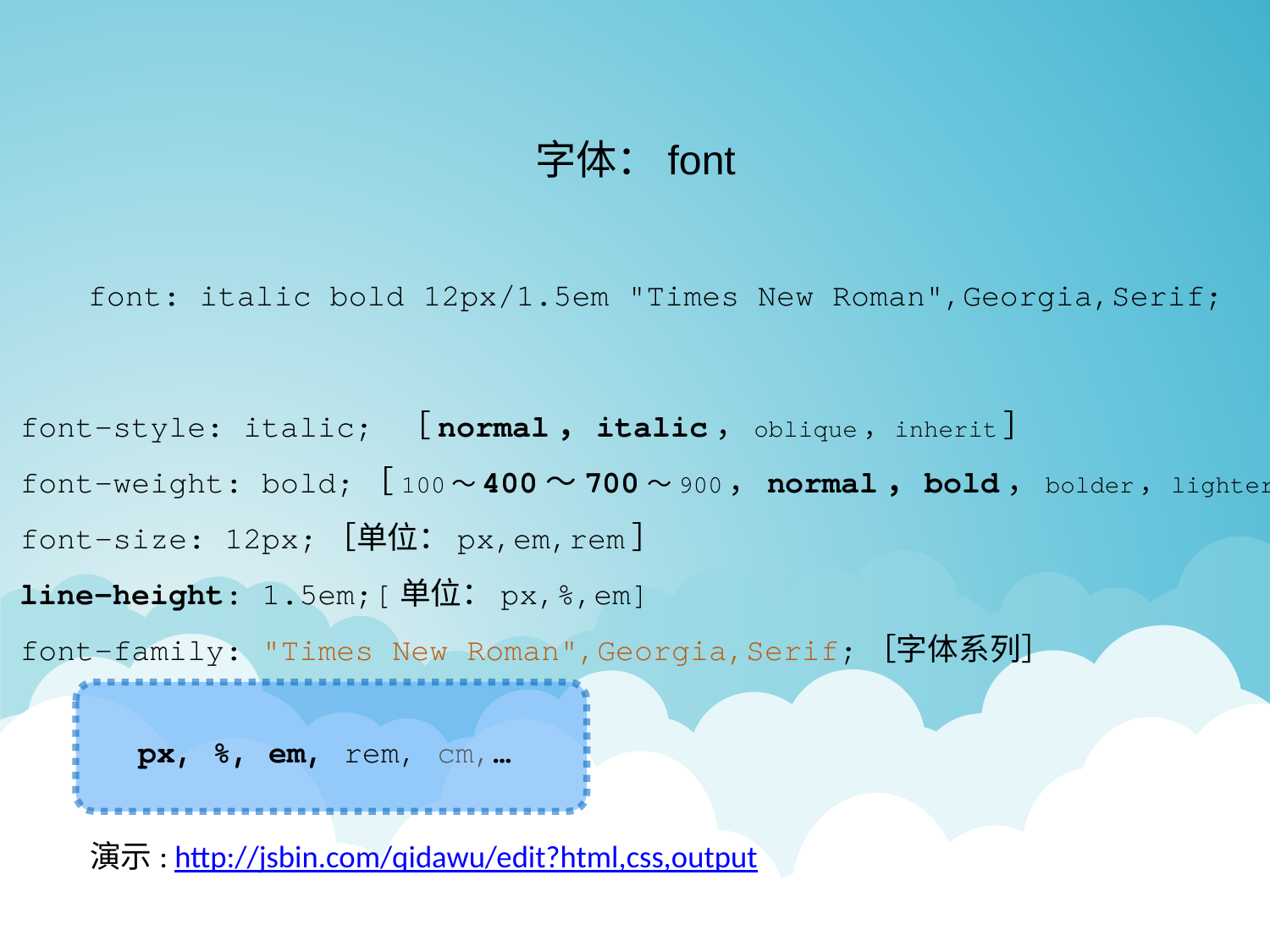

字体：font
font: italic bold 12px/1.5em "Times New Roman",Georgia,Serif;
font-style: italic; ［normal，italic，oblique，inherit］
font-weight: bold;［100～400～700～900，normal，bold，bolder，lighter］
font-size: 12px;［单位：px,em,rem］
line-height: 1.5em;[单位：px,%,em]
font-family: "Times New Roman",Georgia,Serif;［字体系列］

px, %, em, rem, cm,…
演示: http://jsbin.com/qidawu/edit?html,css,output